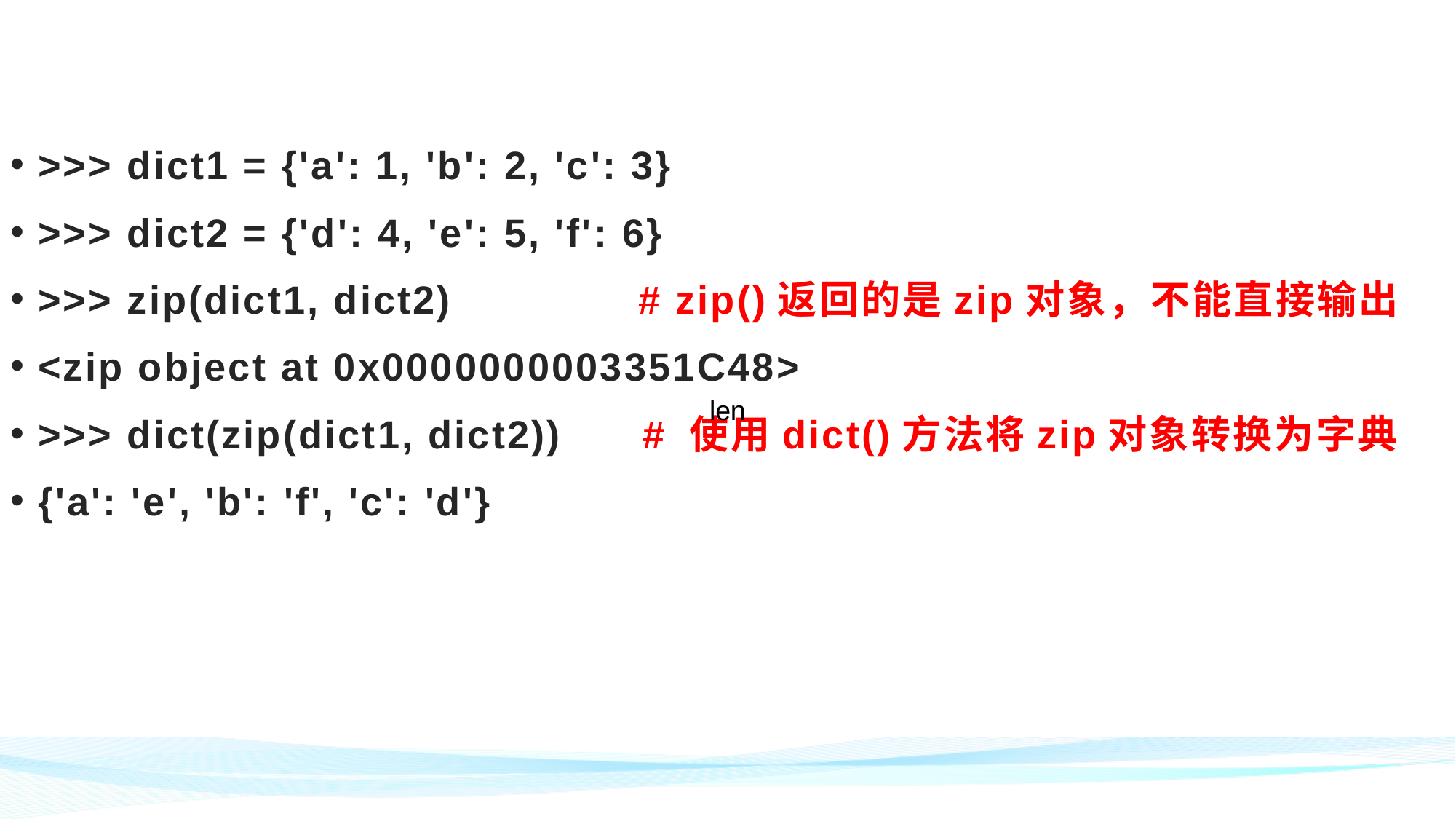

>>> dict1 = {'a': 1, 'b': 2, 'c': 3}
>>> dict2 = {'d': 4, 'e': 5, 'f': 6}
>>> zip(dict1, dict2)              # zip()返回的是zip对象，不能直接输出
<zip object at 0x0000000003351C48>
>>> dict(zip(dict1, dict2))      # 使用dict()方法将zip对象转换为字典
{'a': 'e', 'b': 'f', 'c': 'd'}

len
23